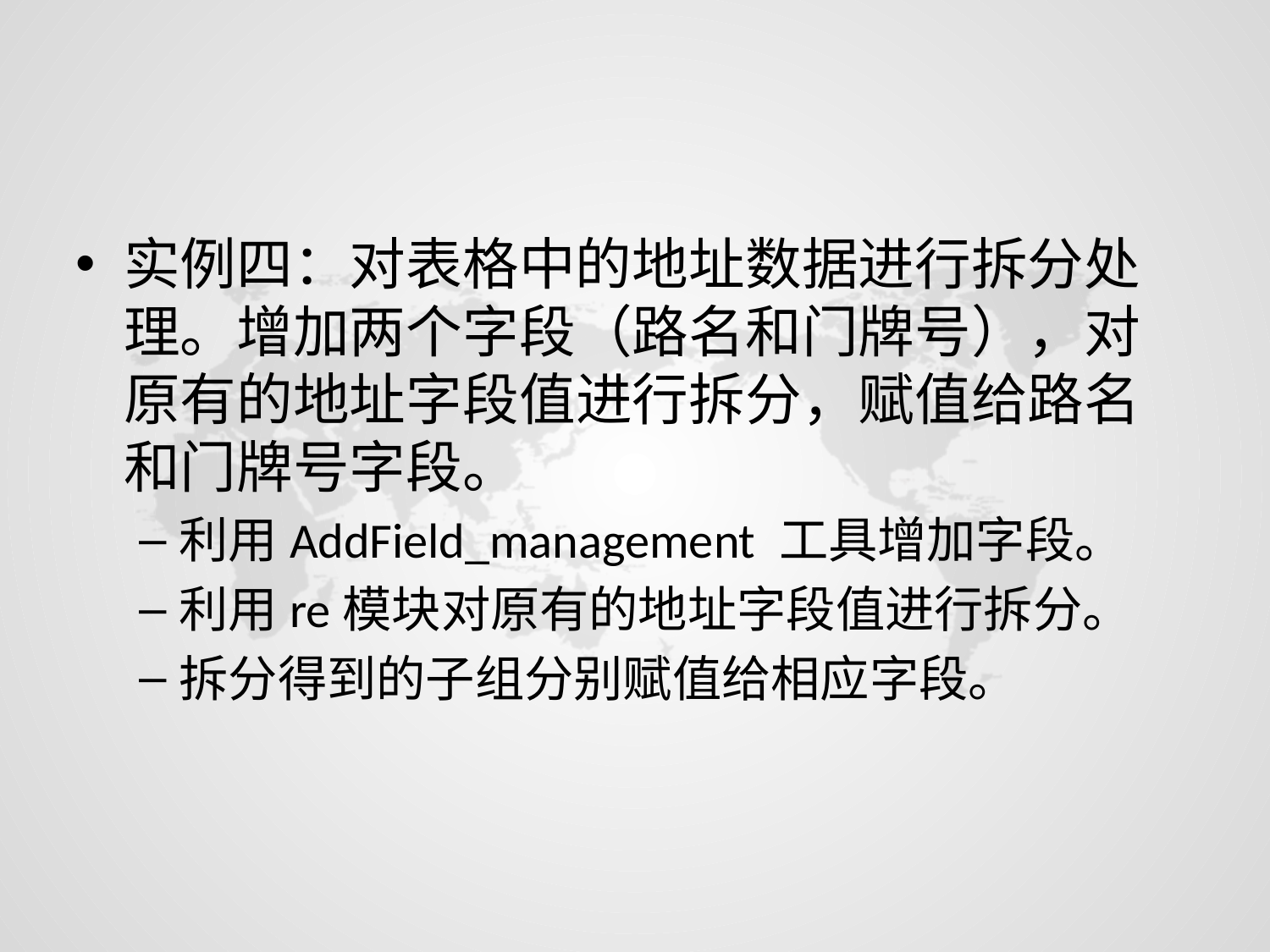

#
实例四：对表格中的地址数据进行拆分处理。增加两个字段（路名和门牌号），对原有的地址字段值进行拆分，赋值给路名和门牌号字段。
利用AddField_management 工具增加字段。
利用re模块对原有的地址字段值进行拆分。
拆分得到的子组分别赋值给相应字段。